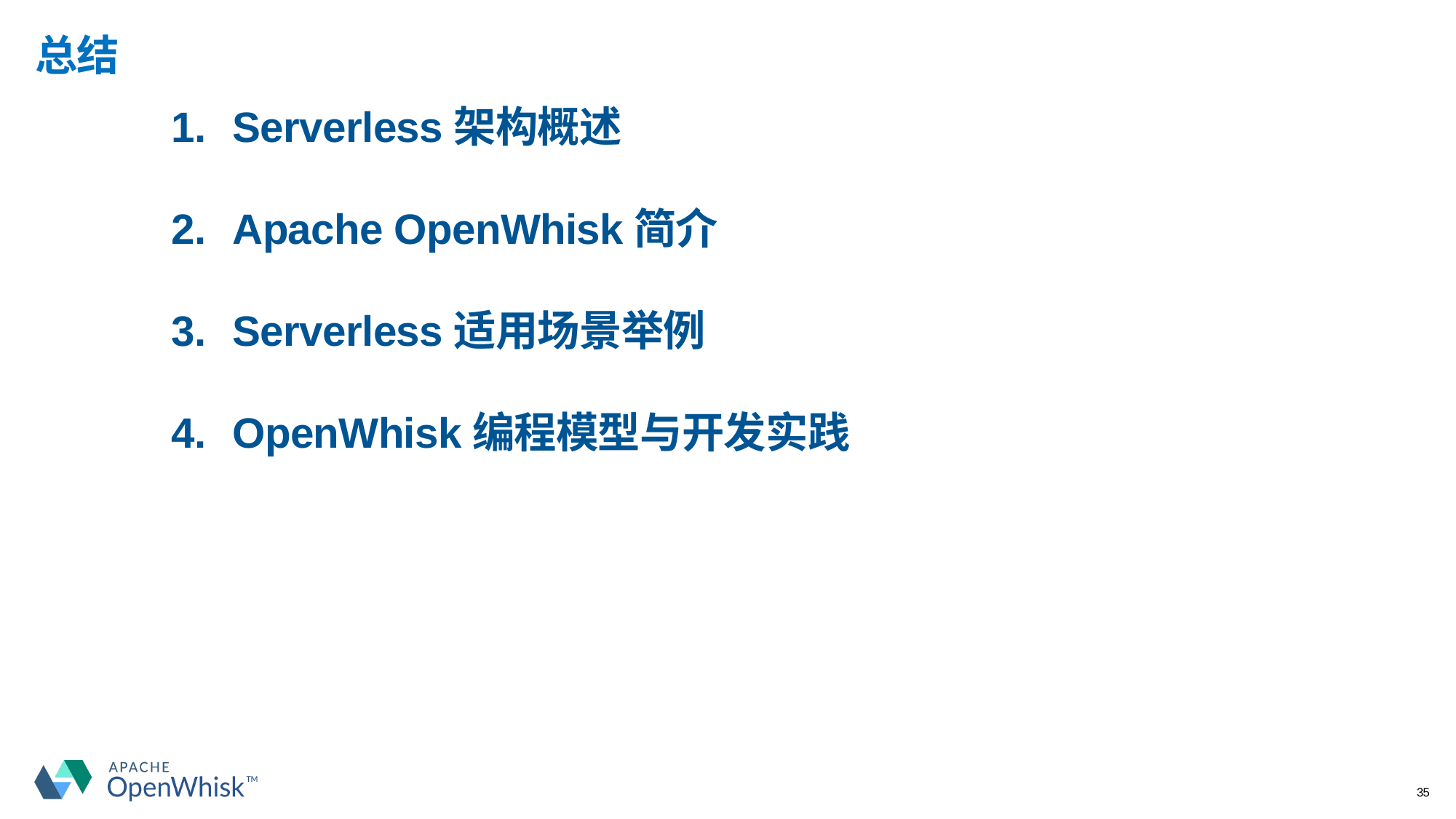

# 总结
Serverless架构概述
Apache OpenWhisk简介
Serverless适用场景举例
OpenWhisk编程模型与开发实践